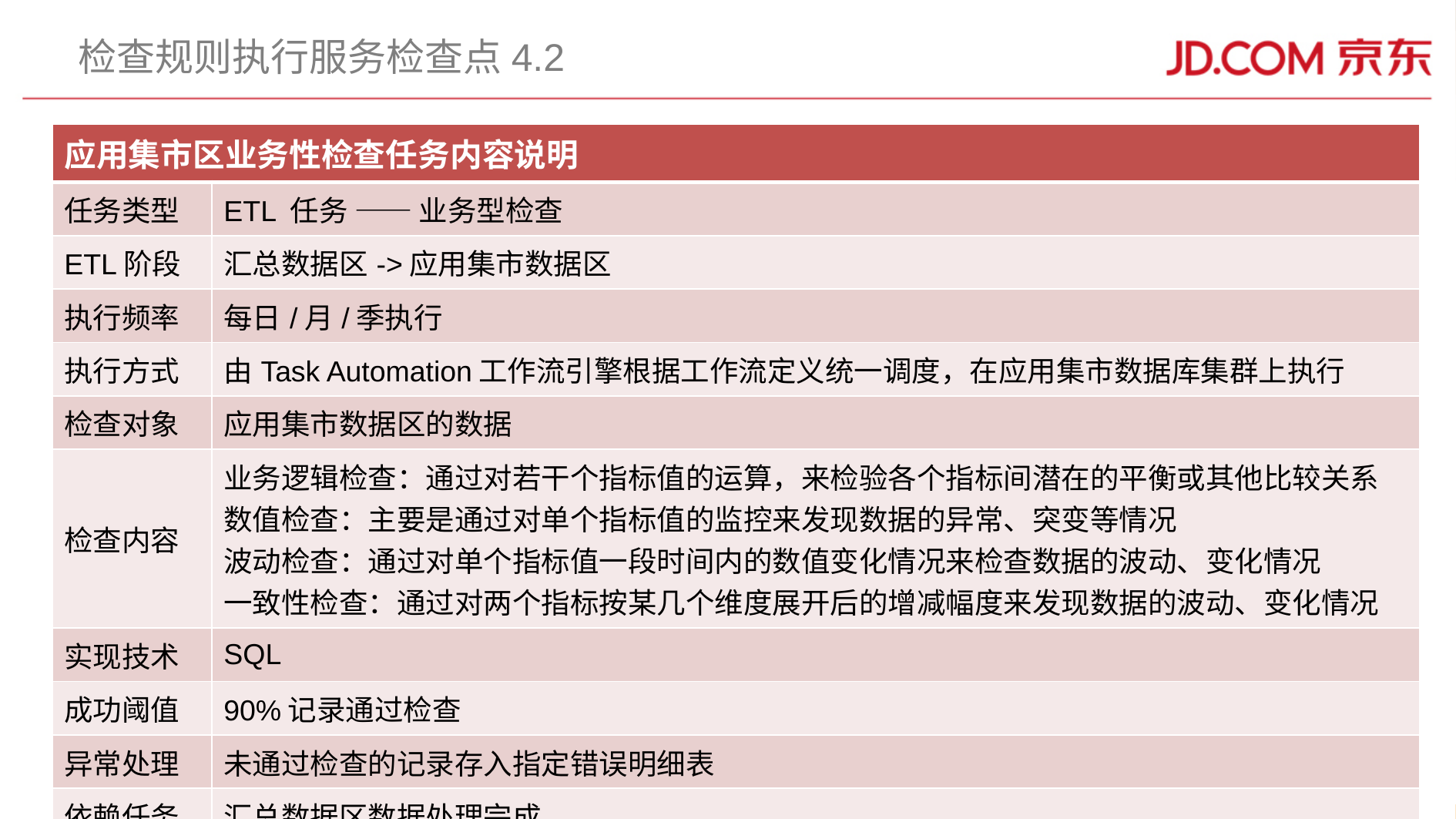

# 检查规则执行服务检查点4.2
| 应用集市区业务性检查任务内容说明 |  |
| --- | --- |
| 任务类型 | ETL 任务 —— 业务型检查 |
| ETL阶段 | 汇总数据区->应用集市数据区 |
| 执行频率 | 每日/月/季执行 |
| 执行方式 | 由Task Automation工作流引擎根据工作流定义统一调度，在应用集市数据库集群上执行 |
| 检查对象 | 应用集市数据区的数据 |
| 检查内容 | 业务逻辑检查：通过对若干个指标值的运算，来检验各个指标间潜在的平衡或其他比较关系 数值检查：主要是通过对单个指标值的监控来发现数据的异常、突变等情况 波动检查：通过对单个指标值一段时间内的数值变化情况来检查数据的波动、变化情况 一致性检查：通过对两个指标按某几个维度展开后的增减幅度来发现数据的波动、变化情况 |
| 实现技术 | SQL |
| 成功阈值 | 90%记录通过检查 |
| 异常处理 | 未通过检查的记录存入指定错误明细表 |
| 依赖任务 | 汇总数据区数据处理完成 |
| 触发任务 | N/A |